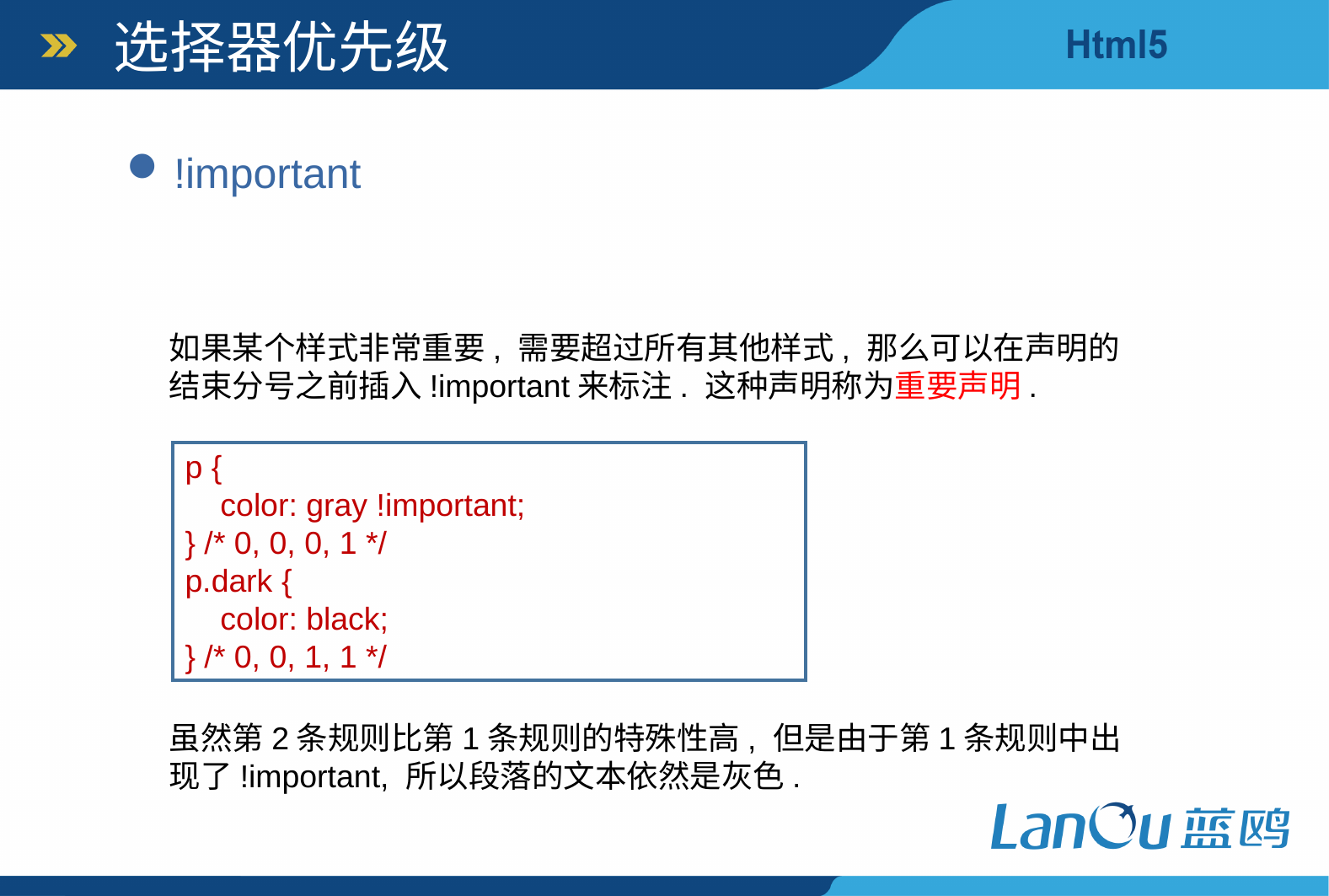

选择器优先级
!important
如果某个样式非常重要, 需要超过所有其他样式, 那么可以在声明的结束分号之前插入!important来标注. 这种声明称为重要声明.
p {
    color: gray !important;
} /* 0, 0, 0, 1 */
p.dark {
    color: black;
} /* 0, 0, 1, 1 */

虽然第2条规则比第1条规则的特殊性高, 但是由于第1条规则中出现了!important, 所以段落的文本依然是灰色.